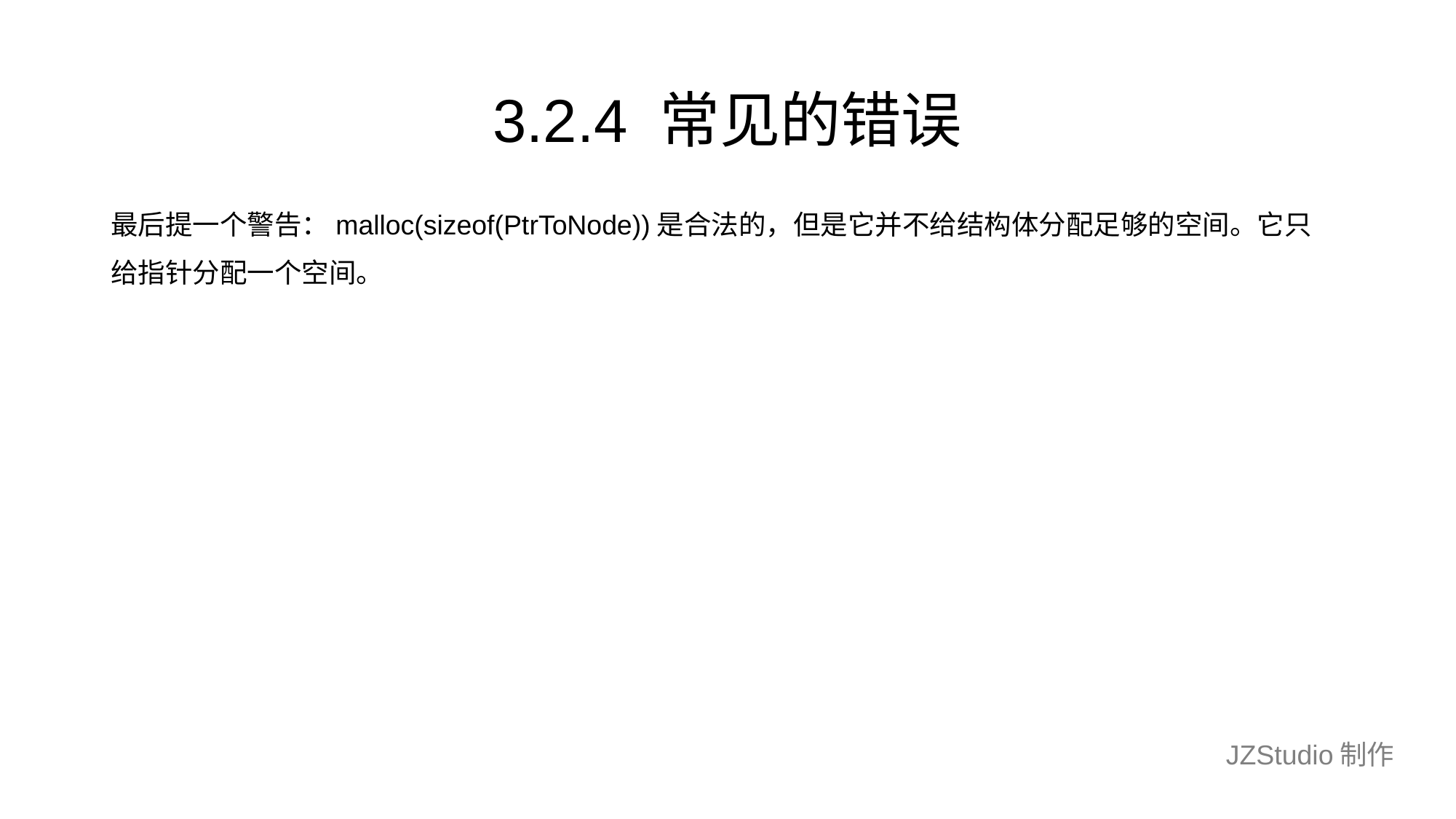

# 3.2.4 常见的错误
最后提一个警告：malloc(sizeof(PtrToNode))是合法的，但是它并不给结构体分配足够的空间。它只
给指针分配一个空间。